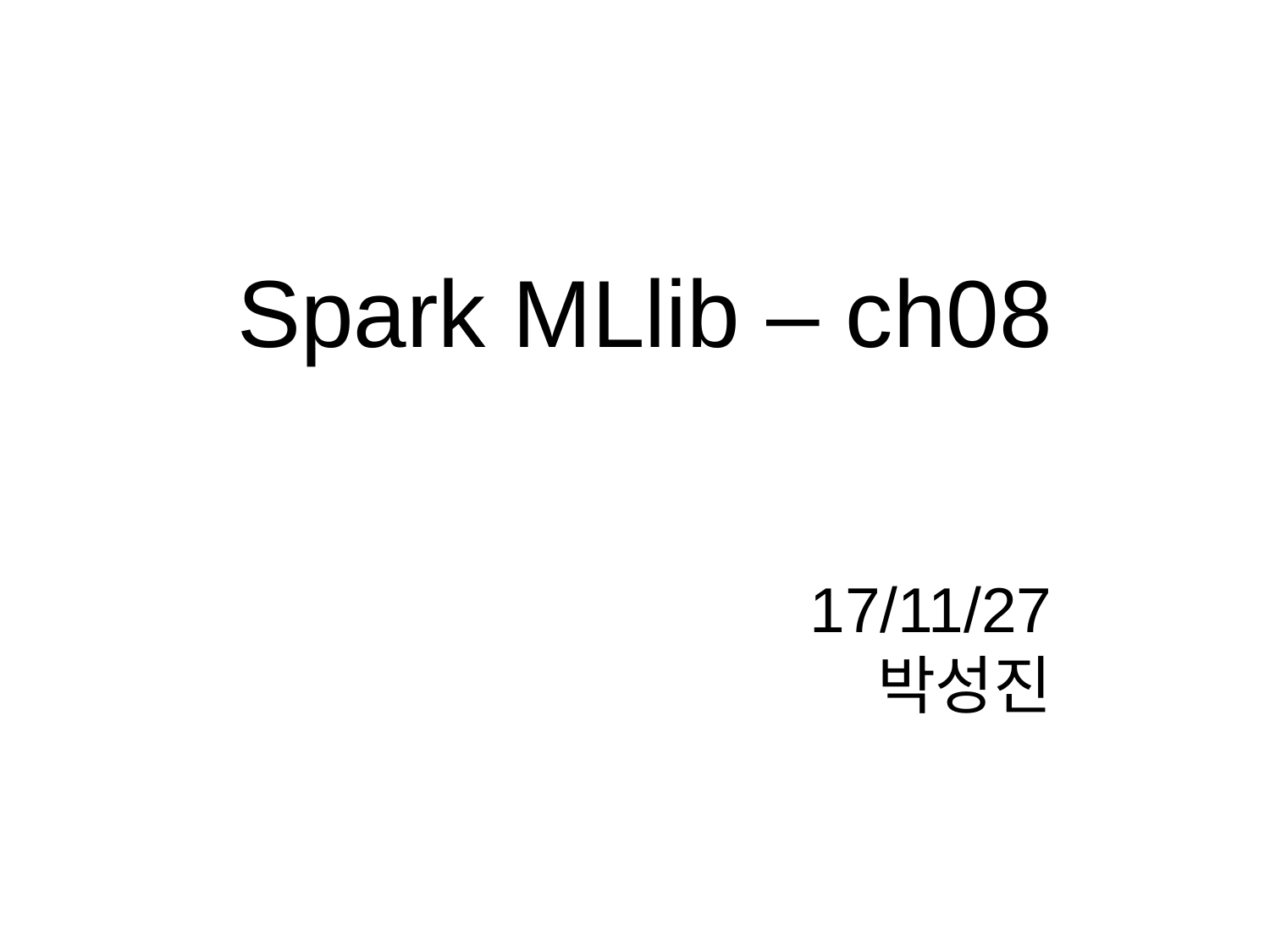

# Spark MLlib – ch08 17/11/27 박성진